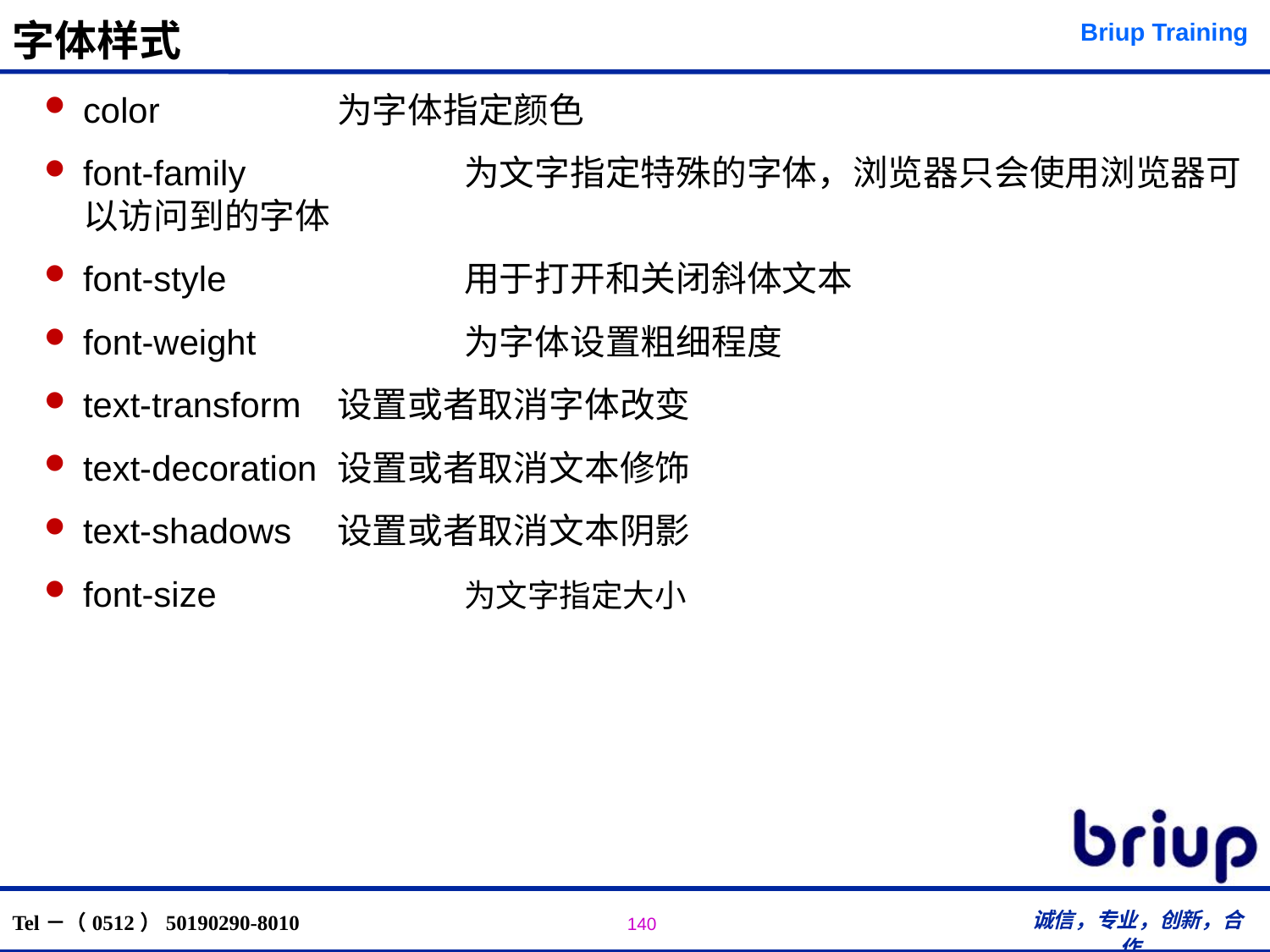

# 字体样式
color 		为字体指定颜色
font-family 		为文字指定特殊的字体，浏览器只会使用浏览器可以访问到的字体
font-style		用于打开和关闭斜体文本
font-weight		为字体设置粗细程度
text-transform 	设置或者取消字体改变
text-decoration 	设置或者取消文本修饰
text-shadows 	设置或者取消文本阴影
font-size 	 	为文字指定大小